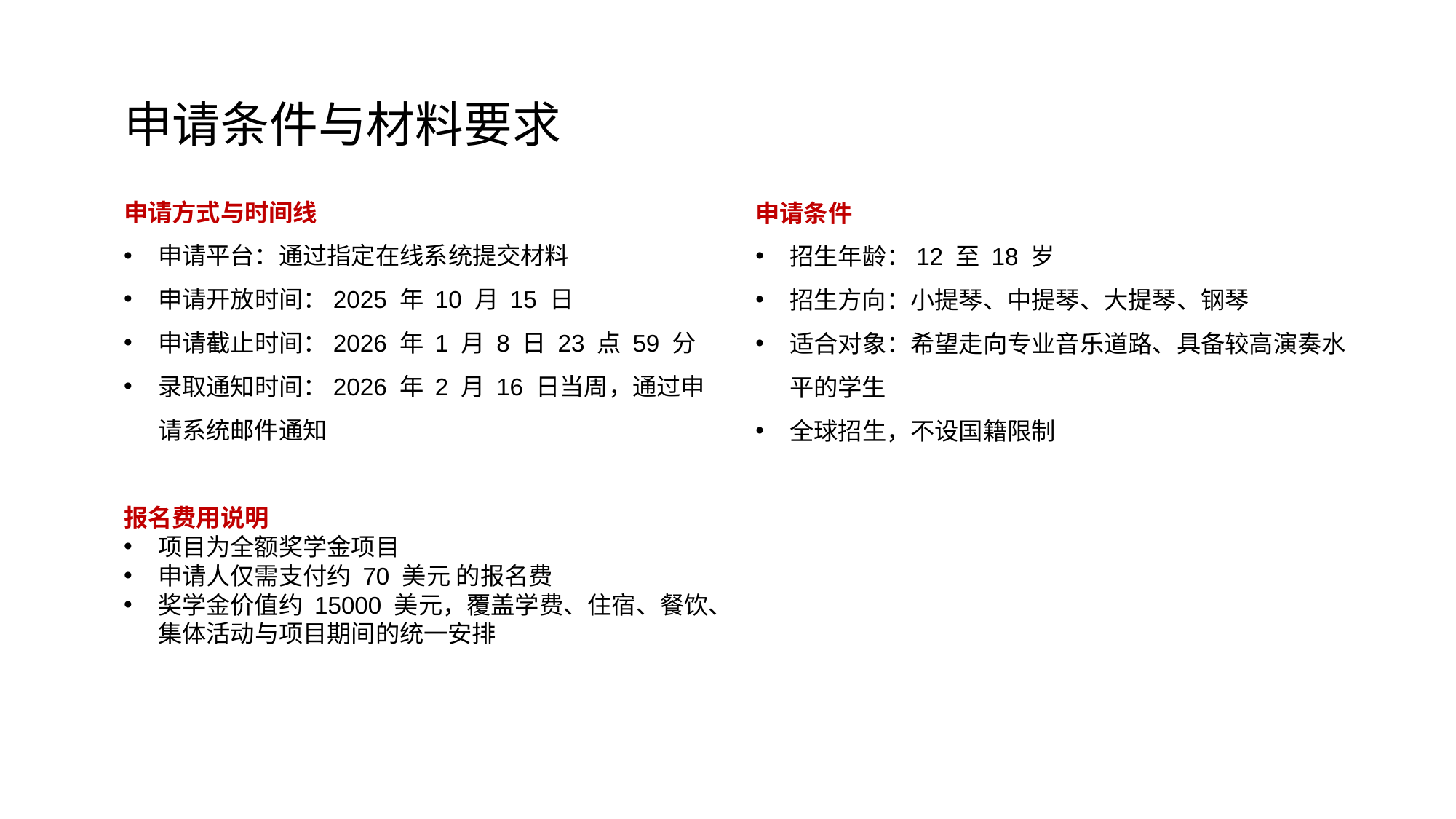

申请条件与材料要求
申请方式与时间线
申请平台：通过指定在线系统提交材料
申请开放时间：2025 年 10 月 15 日
申请截止时间：2026 年 1 月 8 日 23 点 59 分
录取通知时间：2026 年 2 月 16 日当周，通过申请系统邮件通知

报名费用说明
项目为全额奖学金项目
申请人仅需支付约 70 美元 的报名费
奖学金价值约 15000 美元，覆盖学费、住宿、餐饮、集体活动与项目期间的统一安排
申请条件
招生年龄：12 至 18 岁
招生方向：小提琴、中提琴、大提琴、钢琴
适合对象：希望走向专业音乐道路、具备较高演奏水平的学生
全球招生，不设国籍限制